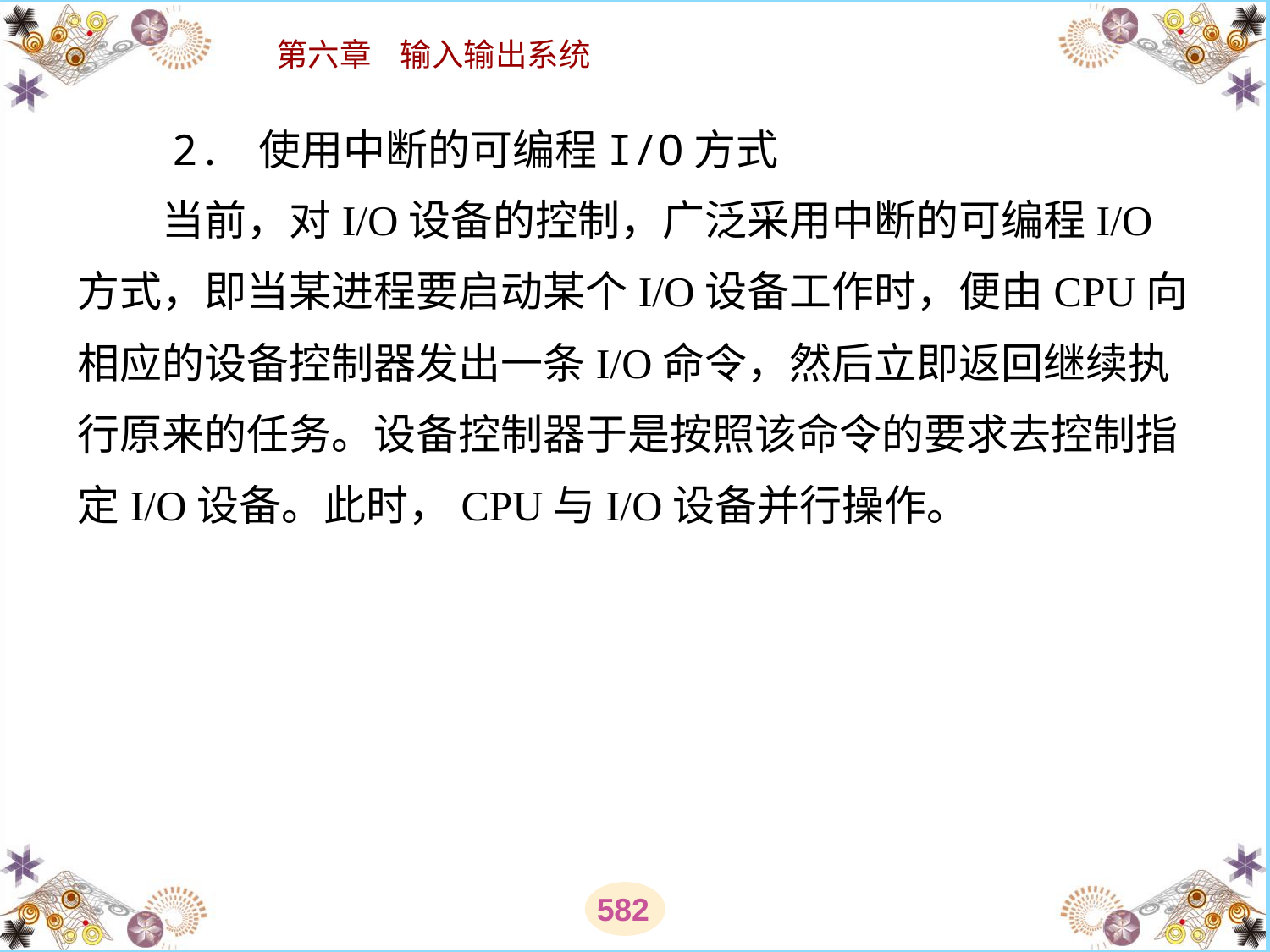

# 2. 使用中断的可编程I/O方式 　　当前，对I/O设备的控制，广泛采用中断的可编程I/O方式，即当某进程要启动某个I/O设备工作时，便由CPU向相应的设备控制器发出一条I/O命令，然后立即返回继续执行原来的任务。设备控制器于是按照该命令的要求去控制指定I/O设备。此时，CPU与I/O设备并行操作。